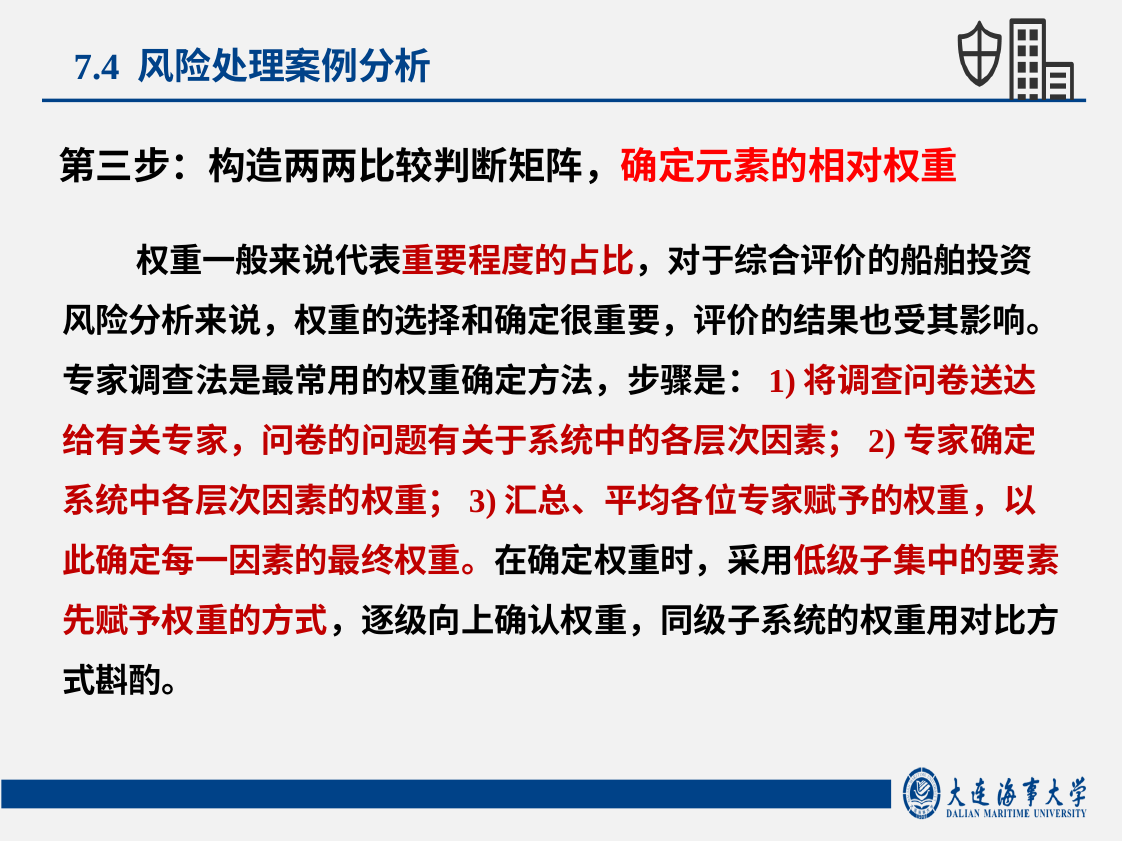

7.4 风险处理案例分析
第三步：构造两两比较判断矩阵，确定元素的相对权重
 权重一般来说代表重要程度的占比，对于综合评价的船舶投资风险分析来说，权重的选择和确定很重要，评价的结果也受其影响。专家调查法是最常用的权重确定方法，步骤是：1)将调查问卷送达给有关专家，问卷的问题有关于系统中的各层次因素；2)专家确定系统中各层次因素的权重；3)汇总、平均各位专家赋予的权重，以此确定每一因素的最终权重。在确定权重时，采用低级子集中的要素先赋予权重的方式，逐级向上确认权重，同级子系统的权重用对比方式斟酌。